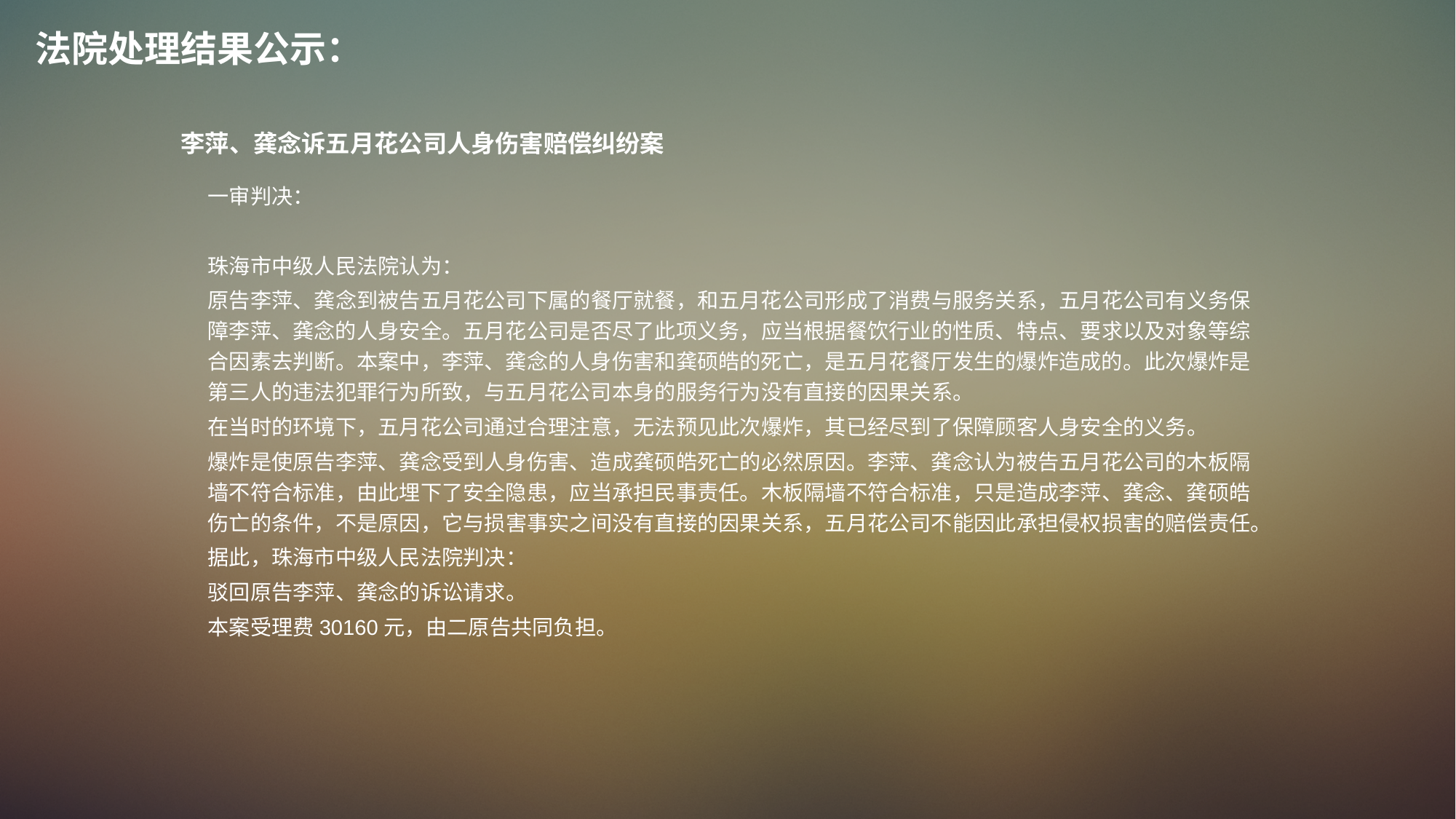

法院处理结果公示：
李萍、龚念诉五月花公司人身伤害赔偿纠纷案
一审判决：

珠海市中级人民法院认为：
原告李萍、龚念到被告五月花公司下属的餐厅就餐，和五月花公司形成了消费与服务关系，五月花公司有义务保障李萍、龚念的人身安全。五月花公司是否尽了此项义务，应当根据餐饮行业的性质、特点、要求以及对象等综合因素去判断。本案中，李萍、龚念的人身伤害和龚硕皓的死亡，是五月花餐厅发生的爆炸造成的。此次爆炸是第三人的违法犯罪行为所致，与五月花公司本身的服务行为没有直接的因果关系。
在当时的环境下，五月花公司通过合理注意，无法预见此次爆炸，其已经尽到了保障顾客人身安全的义务。
爆炸是使原告李萍、龚念受到人身伤害、造成龚硕皓死亡的必然原因。李萍、龚念认为被告五月花公司的木板隔墙不符合标准，由此埋下了安全隐患，应当承担民事责任。木板隔墙不符合标准，只是造成李萍、龚念、龚硕皓伤亡的条件，不是原因，它与损害事实之间没有直接的因果关系，五月花公司不能因此承担侵权损害的赔偿责任。
据此，珠海市中级人民法院判决：
驳回原告李萍、龚念的诉讼请求。
本案受理费30160元，由二原告共同负担。